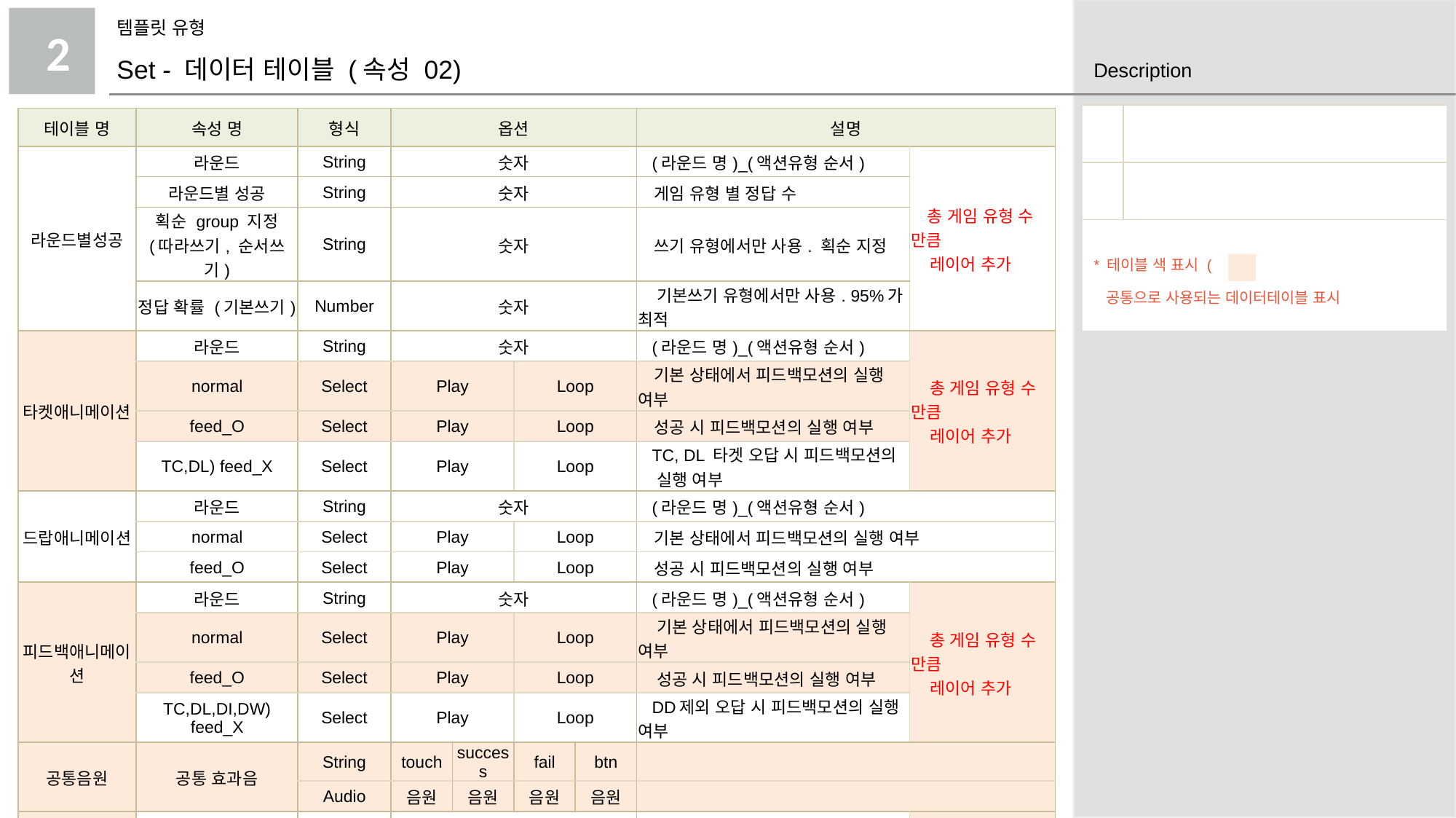

템플릿 유형
2
Set - 데이터 테이블 (속성 02)
|  |  |
| --- | --- |
|  |  |
| \* 테이블 색 표시 ( ) 공통으로 사용되는 데이터테이블 표시 |  |
| 테이블 명 | 속성 명 | 형식 | 옵션 |  |  |  | 설명 |  |
| --- | --- | --- | --- | --- | --- | --- | --- | --- |
| 라운드별성공 | 라운드 | String | 숫자 |  |  |  | (라운드 명)\_(액션유형 순서) | 총 게임 유형 수 만큼 레이어 추가 |
|  | 라운드별 성공 | String | 숫자 |  |  |  | 게임 유형 별 정답 수 |  |
|  | 획순 group 지정 (따라쓰기, 순서쓰기) | String | 숫자 |  |  |  | 쓰기 유형에서만 사용. 획순 지정 |  |
|  | 정답 확률 (기본쓰기) | Number | 숫자 |  |  |  | 기본쓰기 유형에서만 사용. 95%가 최적 |  |
| 타켓애니메이션 | 라운드 | String | 숫자 |  |  |  | (라운드 명)\_(액션유형 순서) | 총 게임 유형 수 만큼 레이어 추가 |
|  | normal | Select | Play |  | Loop |  | 기본 상태에서 피드백모션의 실행 여부 |  |
|  | feed\_O | Select | Play |  | Loop |  | 성공 시 피드백모션의 실행 여부 |  |
|  | TC,DL) feed\_X | Select | Play |  | Loop |  | TC, DL 타겟 오답 시 피드백모션의 실행 여부 |  |
| 드랍애니메이션 | 라운드 | String | 숫자 |  |  |  | (라운드 명)\_(액션유형 순서) |  |
|  | normal | Select | Play |  | Loop |  | 기본 상태에서 피드백모션의 실행 여부 |  |
|  | feed\_O | Select | Play |  | Loop |  | 성공 시 피드백모션의 실행 여부 |  |
| 피드백애니메이션 | 라운드 | String | 숫자 |  |  |  | (라운드 명)\_(액션유형 순서) | 총 게임 유형 수 만큼 레이어 추가 |
|  | normal | Select | Play |  | Loop |  | 기본 상태에서 피드백모션의 실행 여부 |  |
|  | feed\_O | Select | Play |  | Loop |  | 성공 시 피드백모션의 실행 여부 |  |
|  | TC,DL,DI,DW) feed\_X | Select | Play |  | Loop |  | DD제외 오답 시 피드백모션의 실행 여부 |  |
| 공통음원 | 공통 효과음 | String | touch | success | fail | btn |  |  |
|  |  | Audio | 음원 | 음원 | 음원 | 음원 |  |  |
| 시작종료음원 | 라운드 | String | 숫자 |  |  |  | (라운드 명)\_(액션유형 순서) | 총 게임 유형 수 만큼 레이어 추가 |
|  | intro | Audio | 음원 |  |  |  | mc$motion > intro 음원 |  |
|  | outro | Audio | 음원 |  |  |  | mc$motion > outro 음원 |  |